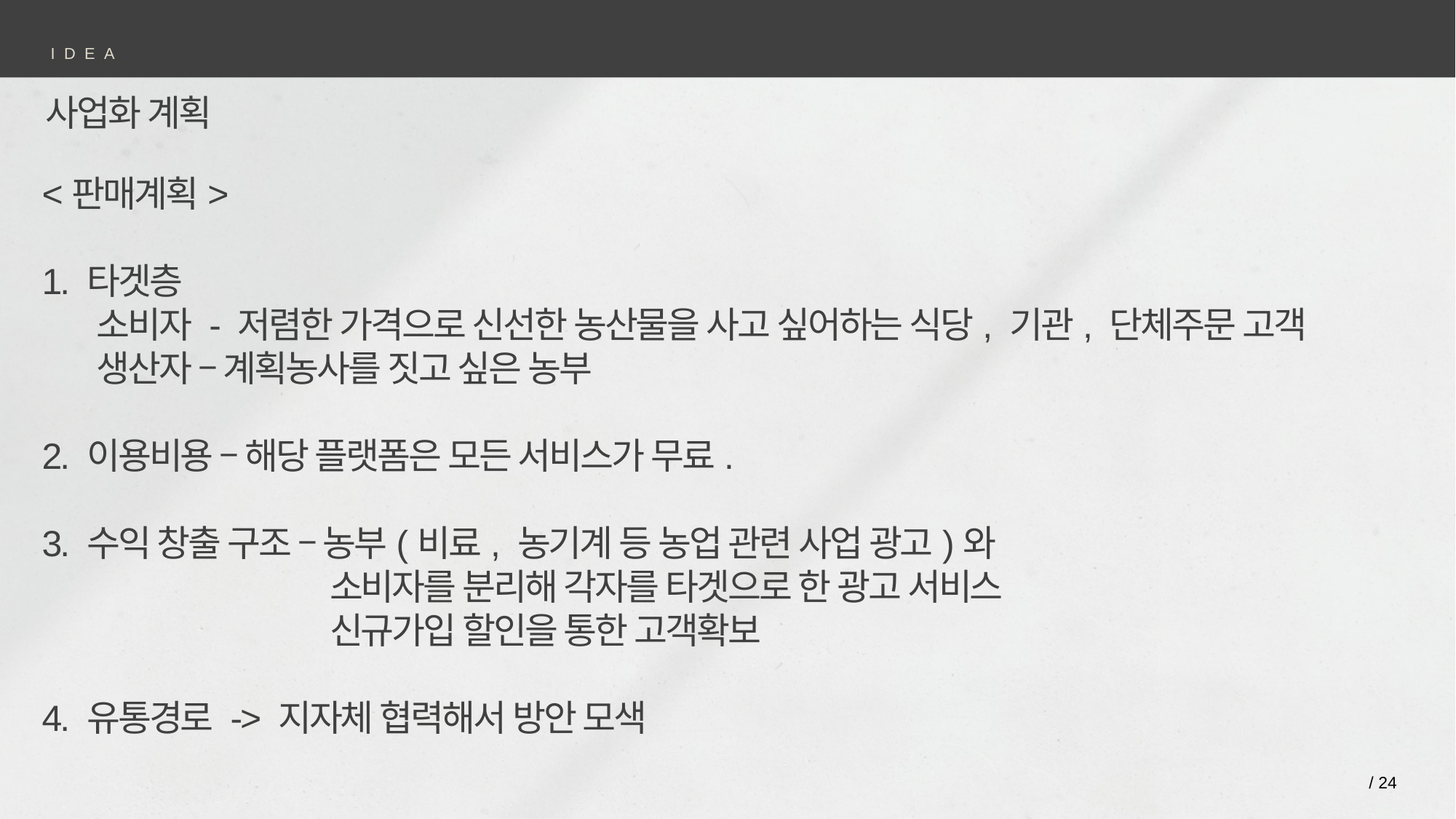

IDEA
사업화 계획
<판매계획>

1. 타겟층
소비자 - 저렴한 가격으로 신선한 농산물을 사고 싶어하는 식당, 기관, 단체주문 고객
생산자 – 계획농사를 짓고 싶은 농부

2. 이용비용 – 해당 플랫폼은 모든 서비스가 무료.

3. 수익 창출 구조 – 농부(비료, 농기계 등 농업 관련 사업 광고)와
                                   소비자를 분리해 각자를 타겟으로 한 광고 서비스
                                   신규가입 할인을 통한 고객확보

4. 유통경로 -> 지자체 협력해서 방안 모색